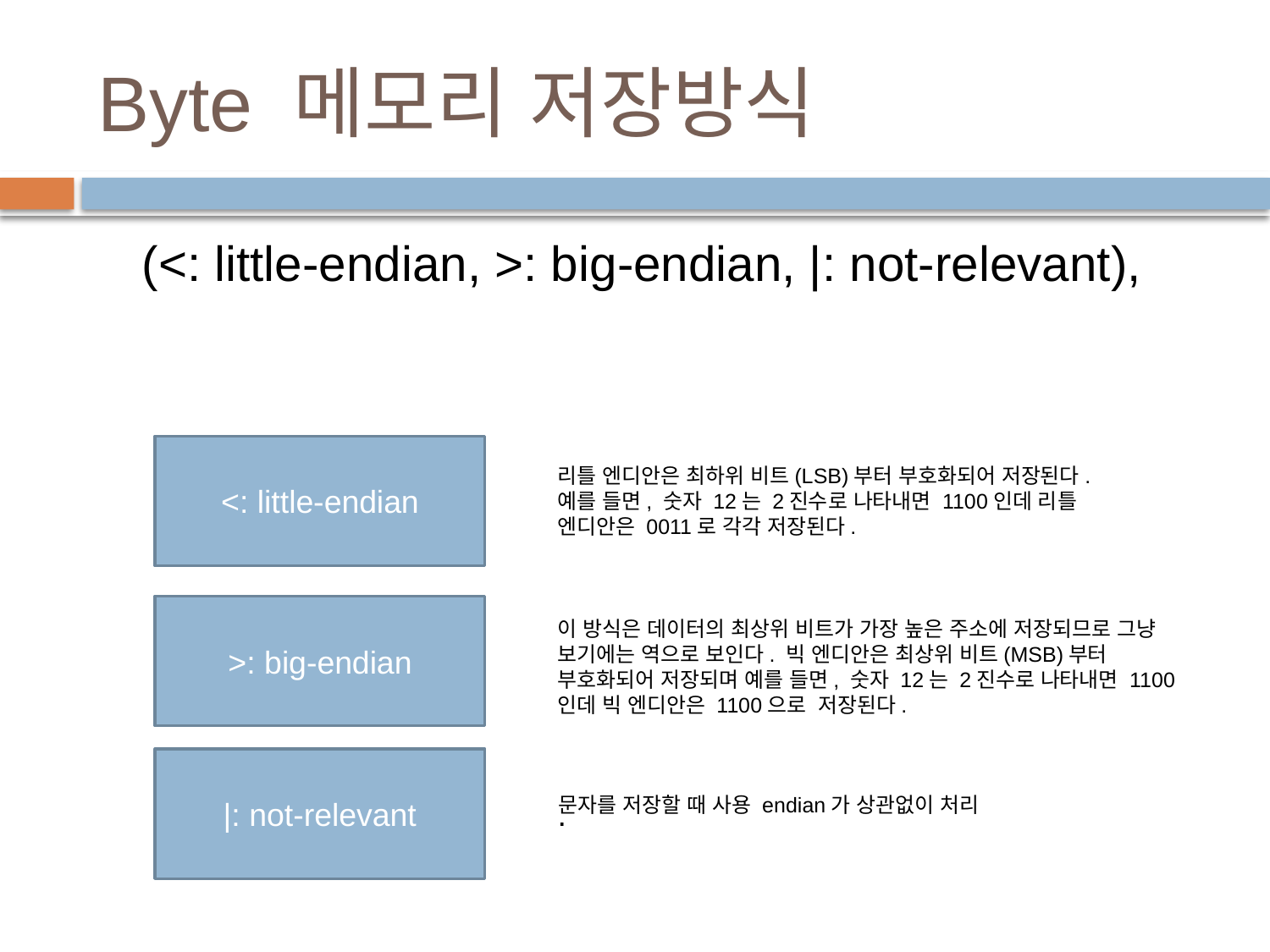

# Byte 메모리 저장방식
 (<: little-endian, >: big-endian, |: not-relevant),
<: little-endian
리틀 엔디안은 최하위 비트(LSB)부터 부호화되어 저장된다. 예를 들면, 숫자 12는 2진수로 나타내면 1100인데 리틀 엔디안은 0011로 각각 저장된다.
>: big-endian
이 방식은 데이터의 최상위 비트가 가장 높은 주소에 저장되므로 그냥 보기에는 역으로 보인다. 빅 엔디안은 최상위 비트(MSB)부터 부호화되어 저장되며 예를 들면, 숫자 12는 2진수로 나타내면 1100인데 빅 엔디안은 1100으로  저장된다.
|: not-relevant
문자를 저장할 때 사용 endian가 상관없이 처리
.